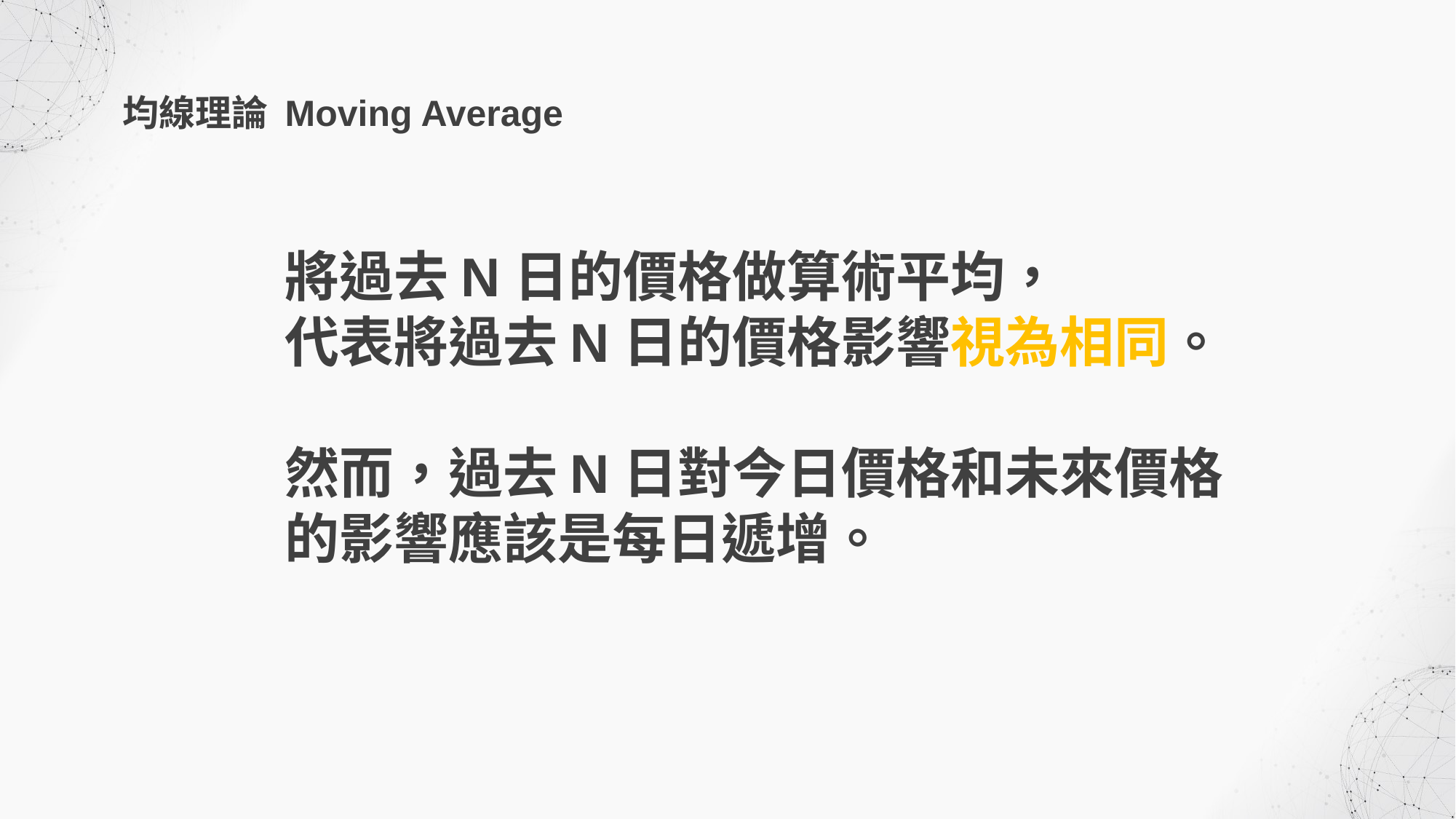

均線理論 Moving Average
	將過去N日的價格做算術平均，
	代表將過去N日的價格影響視為相同。

	然而，過去N日對今日價格和未來價格
	的影響應該是每日遞增。